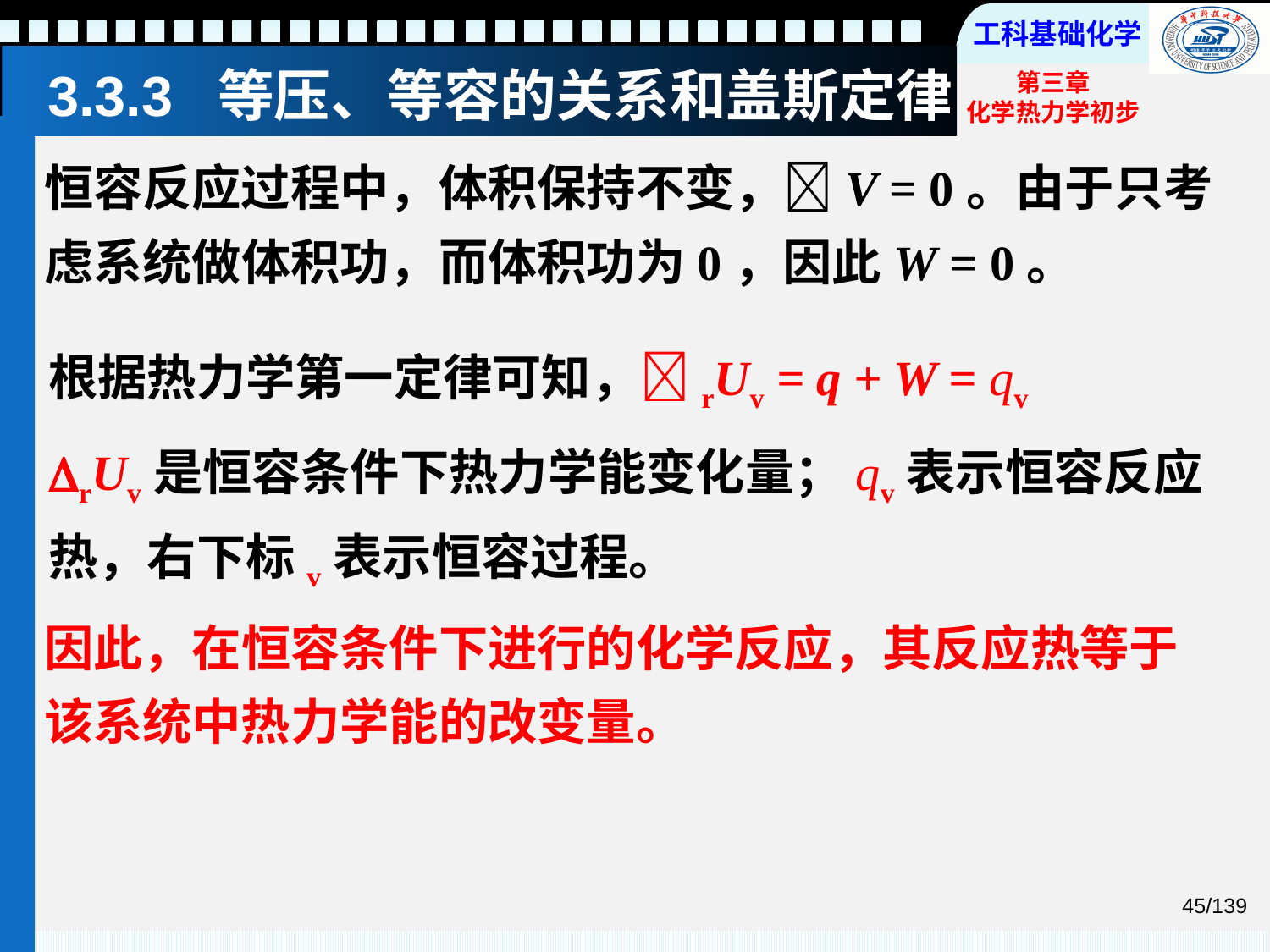

# 3.3.3  等压、等容的关系和盖斯定律
恒容反应过程中，体积保持不变，ΔV = 0。由于只考虑系统做体积功，而体积功为0，因此W = 0。
根据热力学第一定律可知，ΔrUv = q + W = qv
ΔrUv是恒容条件下热力学能变化量；qv表示恒容反应热，右下标v表示恒容过程。
因此，在恒容条件下进行的化学反应，其反应热等于该系统中热力学能的改变量。